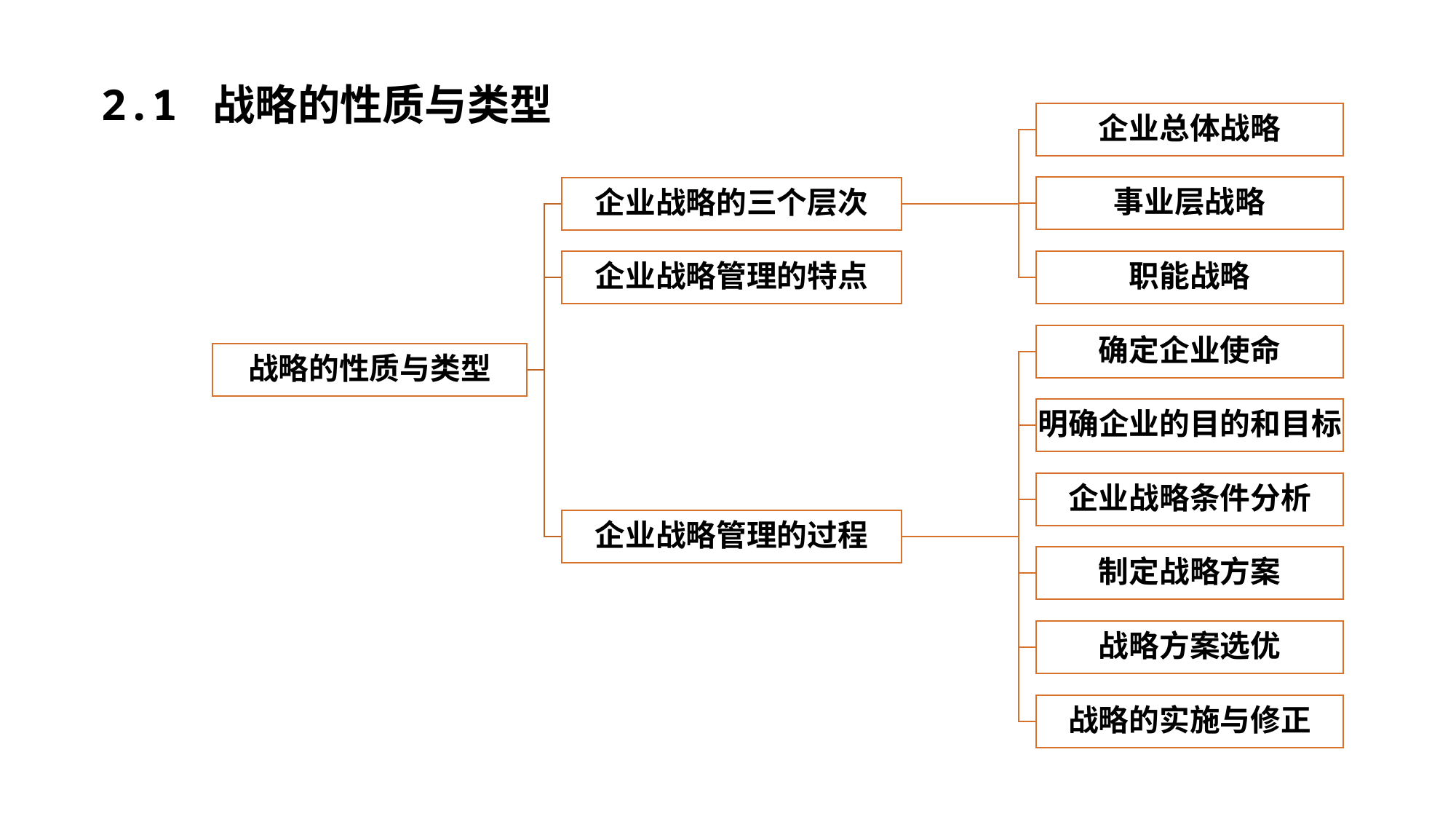

2.1 战略的性质与类型
战略的性质与类型
企业战略的三个层次
企业总体战略
事业层战略
职能战略
企业战略管理的特点
企业战略管理的过程
确定企业使命
明确企业的目的和目标
企业战略条件分析
制定战略方案
战略方案选优
战略的实施与修正